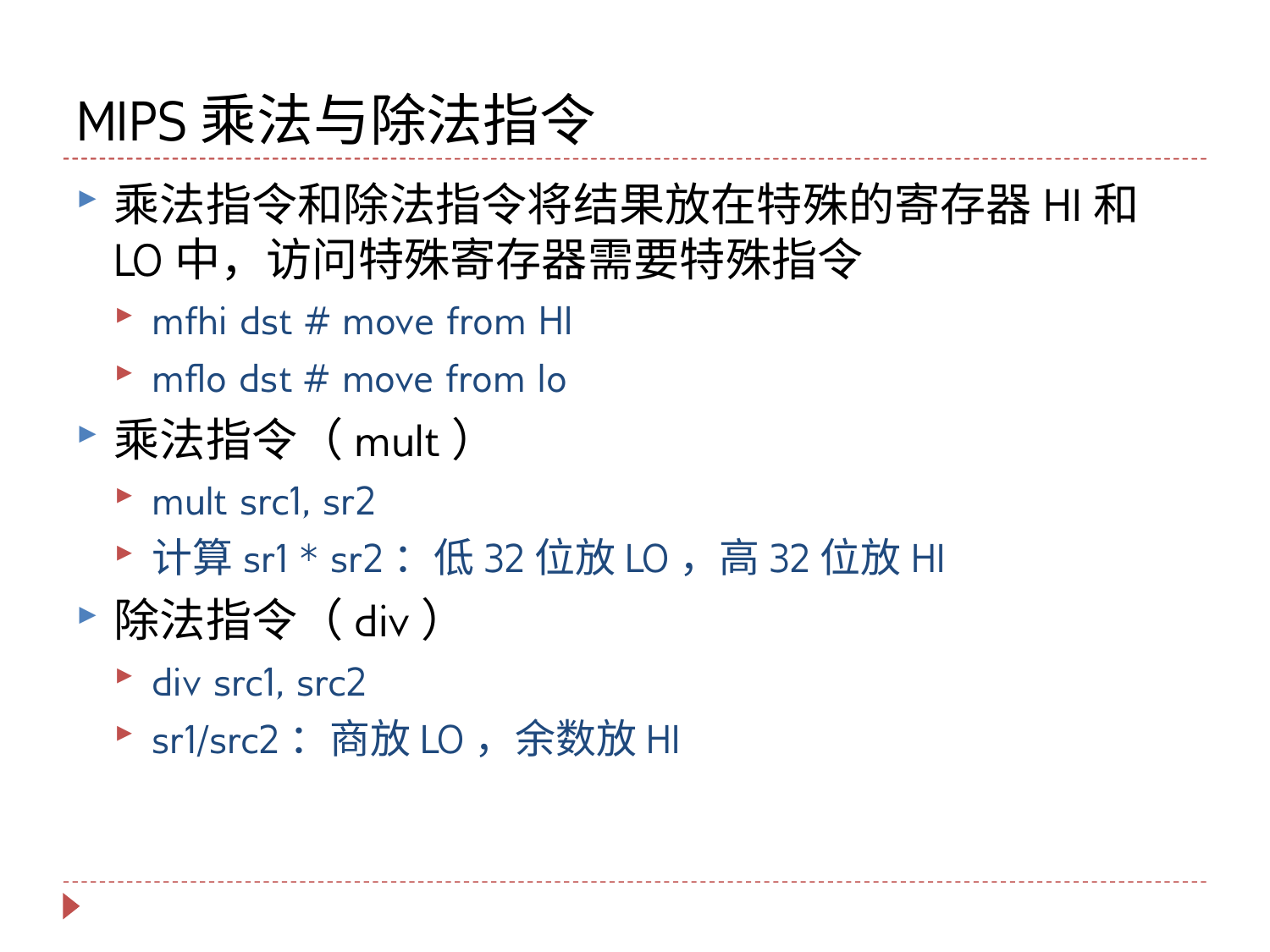

# MIPS乘法与除法指令
乘法指令和除法指令将结果放在特殊的寄存器HI和LO中，访问特殊寄存器需要特殊指令
mfhi dst # move from HI
mflo dst # move from lo
乘法指令（mult）
mult src1, sr2
计算sr1 * sr2：低32位放LO，高32位放HI
除法指令（div）
div src1, src2
sr1/src2：商放LO，余数放HI